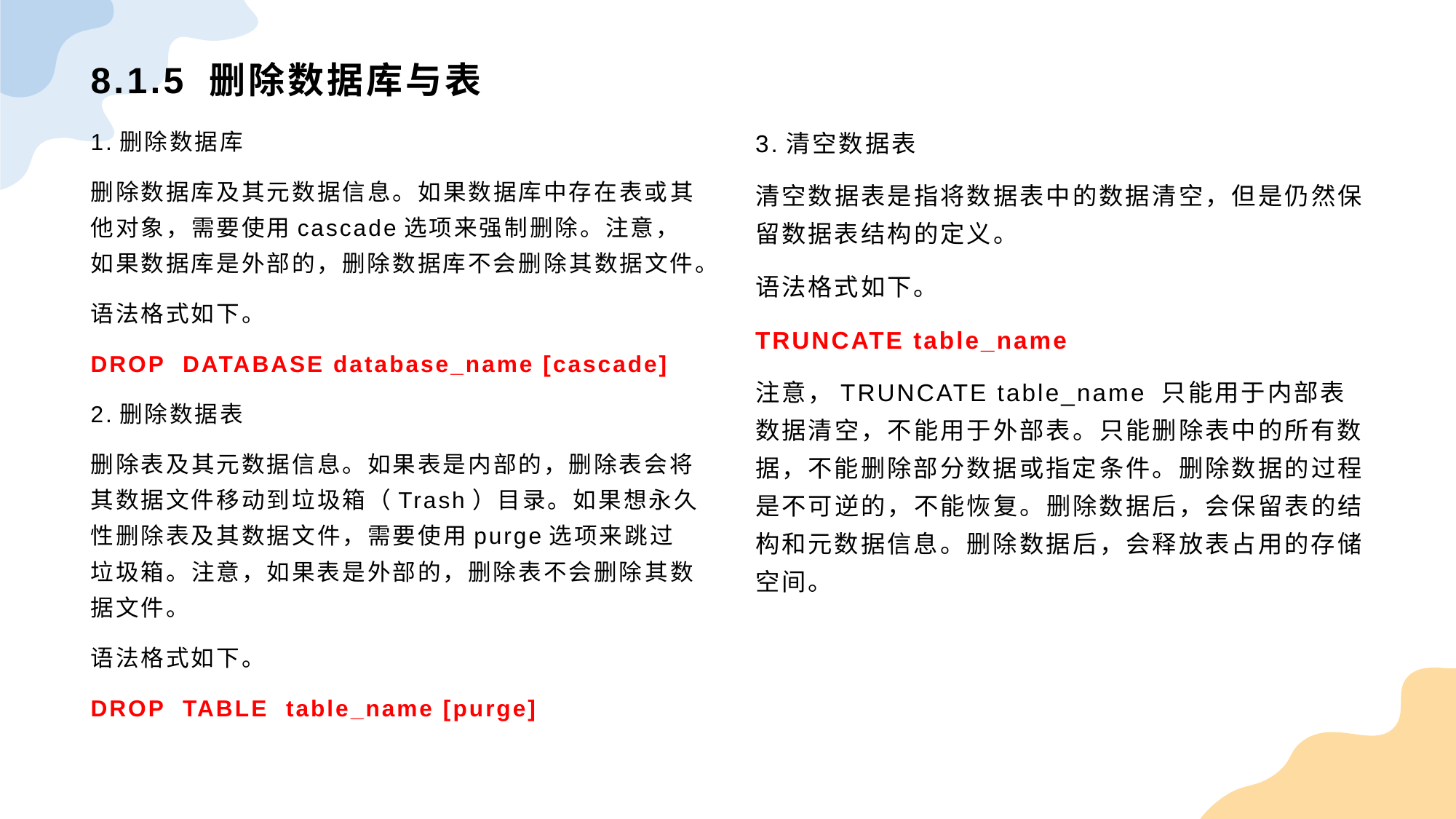

# 8.1.5 删除数据库与表
1.删除数据库
删除数据库及其元数据信息。如果数据库中存在表或其他对象，需要使用cascade选项来强制删除。注意，如果数据库是外部的，删除数据库不会删除其数据文件。
语法格式如下。
DROP  DATABASE database_name [cascade]
2.删除数据表
删除表及其元数据信息。如果表是内部的，删除表会将其数据文件移动到垃圾箱（Trash）目录。如果想永久性删除表及其数据文件，需要使用purge选项来跳过垃圾箱。注意，如果表是外部的，删除表不会删除其数据文件。
语法格式如下。
DROP  TABLE  table_name [purge]
3.清空数据表
清空数据表是指将数据表中的数据清空，但是仍然保留数据表结构的定义。
语法格式如下。
TRUNCATE table_name
注意，TRUNCATE table_name 只能用于内部表数据清空，不能用于外部表。只能删除表中的所有数据，不能删除部分数据或指定条件。删除数据的过程是不可逆的，不能恢复。删除数据后，会保留表的结构和元数据信息。删除数据后，会释放表占用的存储空间。